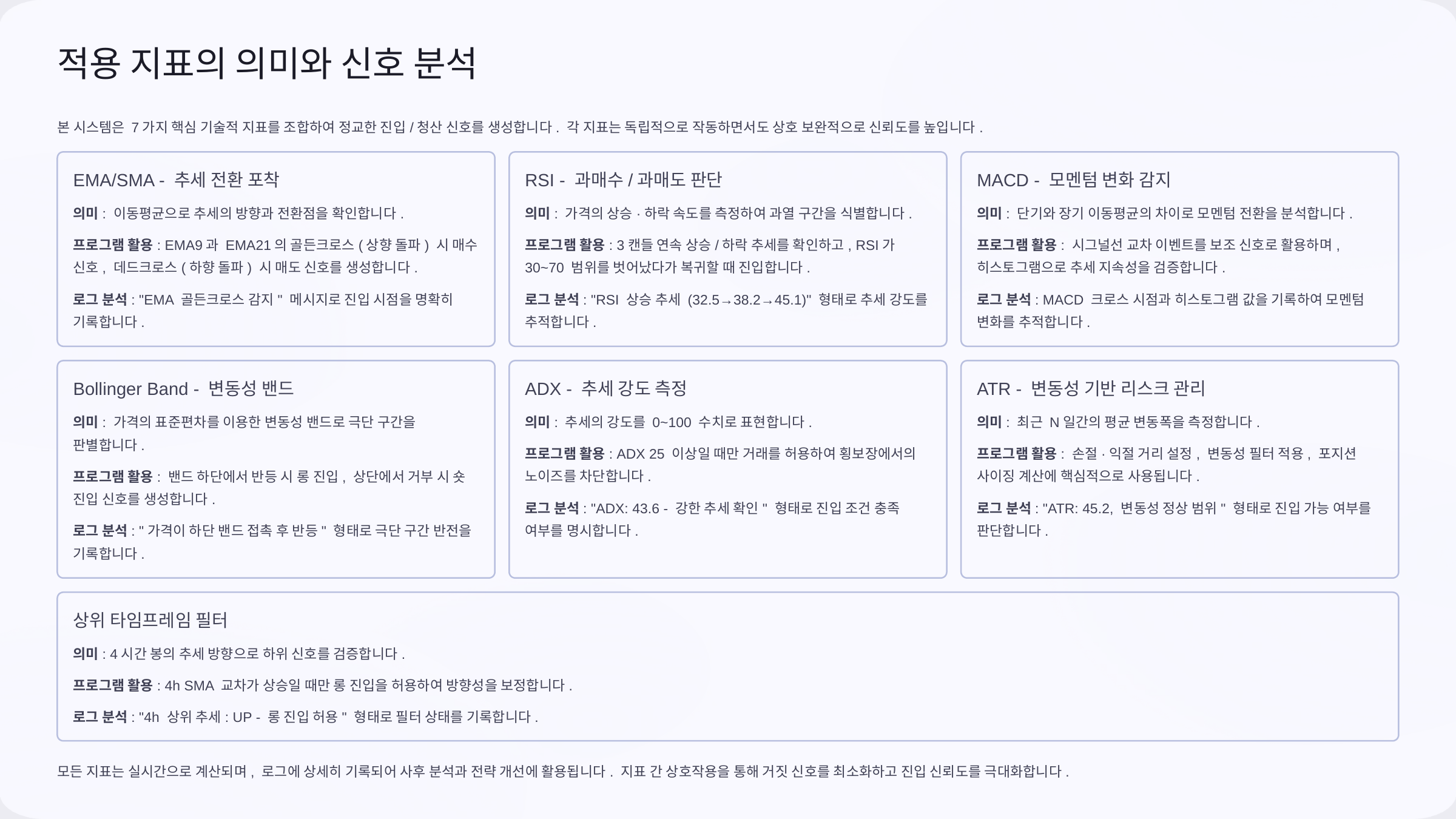

적용 지표의 의미와 신호 분석
본 시스템은 7가지 핵심 기술적 지표를 조합하여 정교한 진입/청산 신호를 생성합니다. 각 지표는 독립적으로 작동하면서도 상호 보완적으로 신뢰도를 높입니다.

EMA/SMA - 추세 전환 포착
RSI - 과매수/과매도 판단
MACD - 모멘텀 변화 감지
의미: 이동평균으로 추세의 방향과 전환점을 확인합니다.
의미: 가격의 상승·하락 속도를 측정하여 과열 구간을 식별합니다.
의미: 단기와 장기 이동평균의 차이로 모멘텀 전환을 분석합니다.
프로그램 활용: EMA9과 EMA21의 골든크로스(상향 돌파) 시 매수 신호, 데드크로스(하향 돌파) 시 매도 신호를 생성합니다.
프로그램 활용: 3캔들 연속 상승/하락 추세를 확인하고, RSI가 30~70 범위를 벗어났다가 복귀할 때 진입합니다.
프로그램 활용: 시그널선 교차 이벤트를 보조 신호로 활용하며, 히스토그램으로 추세 지속성을 검증합니다.
로그 분석: "EMA 골든크로스 감지" 메시지로 진입 시점을 명확히 기록합니다.
로그 분석: "RSI 상승 추세 (32.5→38.2→45.1)" 형태로 추세 강도를 추적합니다.
로그 분석: MACD 크로스 시점과 히스토그램 값을 기록하여 모멘텀 변화를 추적합니다.

Bollinger Band - 변동성 밴드
ADX - 추세 강도 측정
ATR - 변동성 기반 리스크 관리
의미: 가격의 표준편차를 이용한 변동성 밴드로 극단 구간을 판별합니다.
의미: 추세의 강도를 0~100 수치로 표현합니다.
의미: 최근 N일간의 평균 변동폭을 측정합니다.
프로그램 활용: ADX 25 이상일 때만 거래를 허용하여 횡보장에서의 노이즈를 차단합니다.
프로그램 활용: 손절·익절 거리 설정, 변동성 필터 적용, 포지션 사이징 계산에 핵심적으로 사용됩니다.
프로그램 활용: 밴드 하단에서 반등 시 롱 진입, 상단에서 거부 시 숏 진입 신호를 생성합니다.
로그 분석: "ADX: 43.6 - 강한 추세 확인" 형태로 진입 조건 충족 여부를 명시합니다.
로그 분석: "ATR: 45.2, 변동성 정상 범위" 형태로 진입 가능 여부를 판단합니다.
로그 분석: "가격이 하단 밴드 접촉 후 반등" 형태로 극단 구간 반전을 기록합니다.

상위 타임프레임 필터
의미: 4시간 봉의 추세 방향으로 하위 신호를 검증합니다.
프로그램 활용: 4h SMA 교차가 상승일 때만 롱 진입을 허용하여 방향성을 보정합니다.
로그 분석: "4h 상위 추세: UP - 롱 진입 허용" 형태로 필터 상태를 기록합니다.
모든 지표는 실시간으로 계산되며, 로그에 상세히 기록되어 사후 분석과 전략 개선에 활용됩니다. 지표 간 상호작용을 통해 거짓 신호를 최소화하고 진입 신뢰도를 극대화합니다.